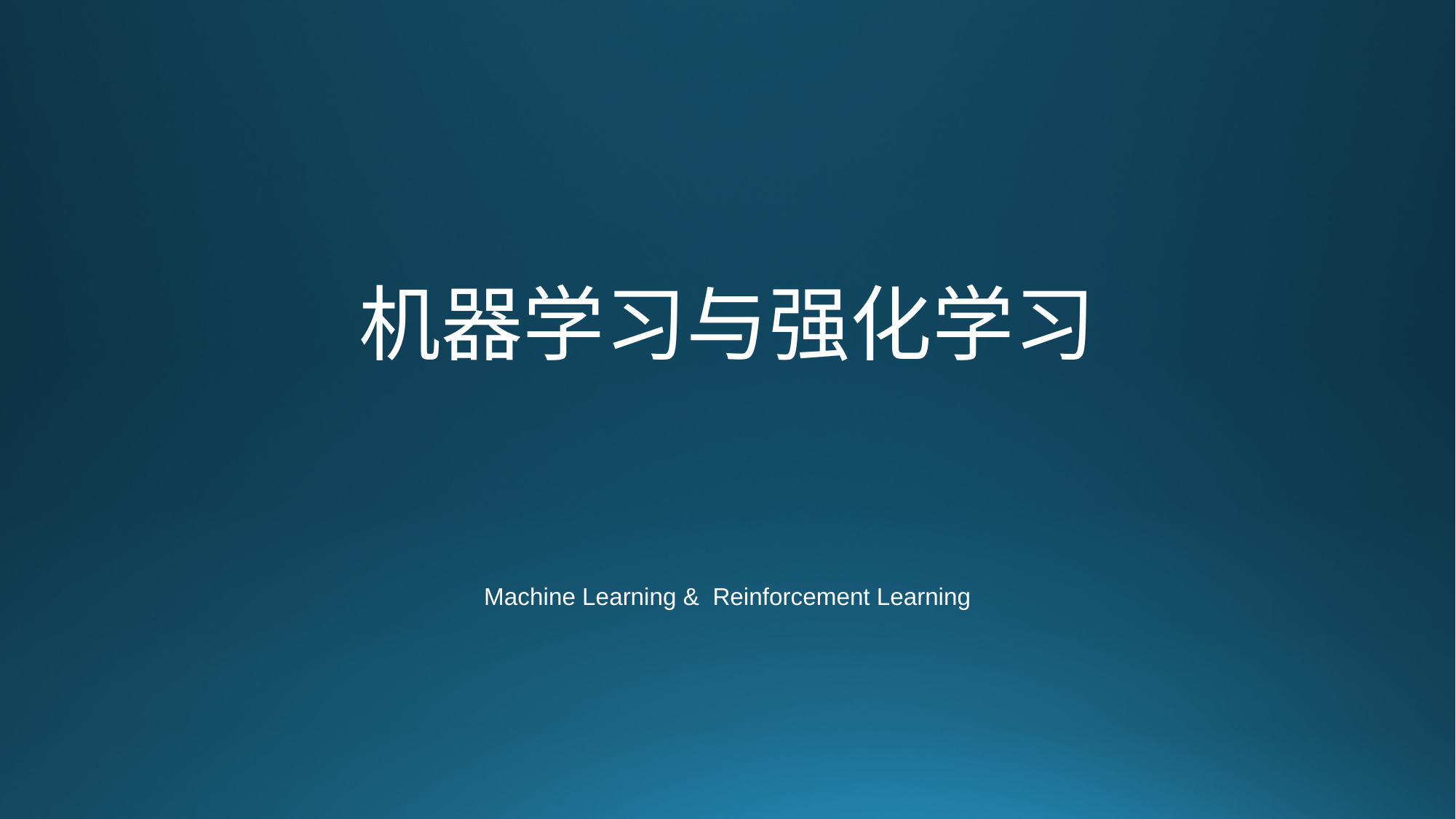

# 机器学习与强化学习
Machine Learning &  Reinforcement Learning